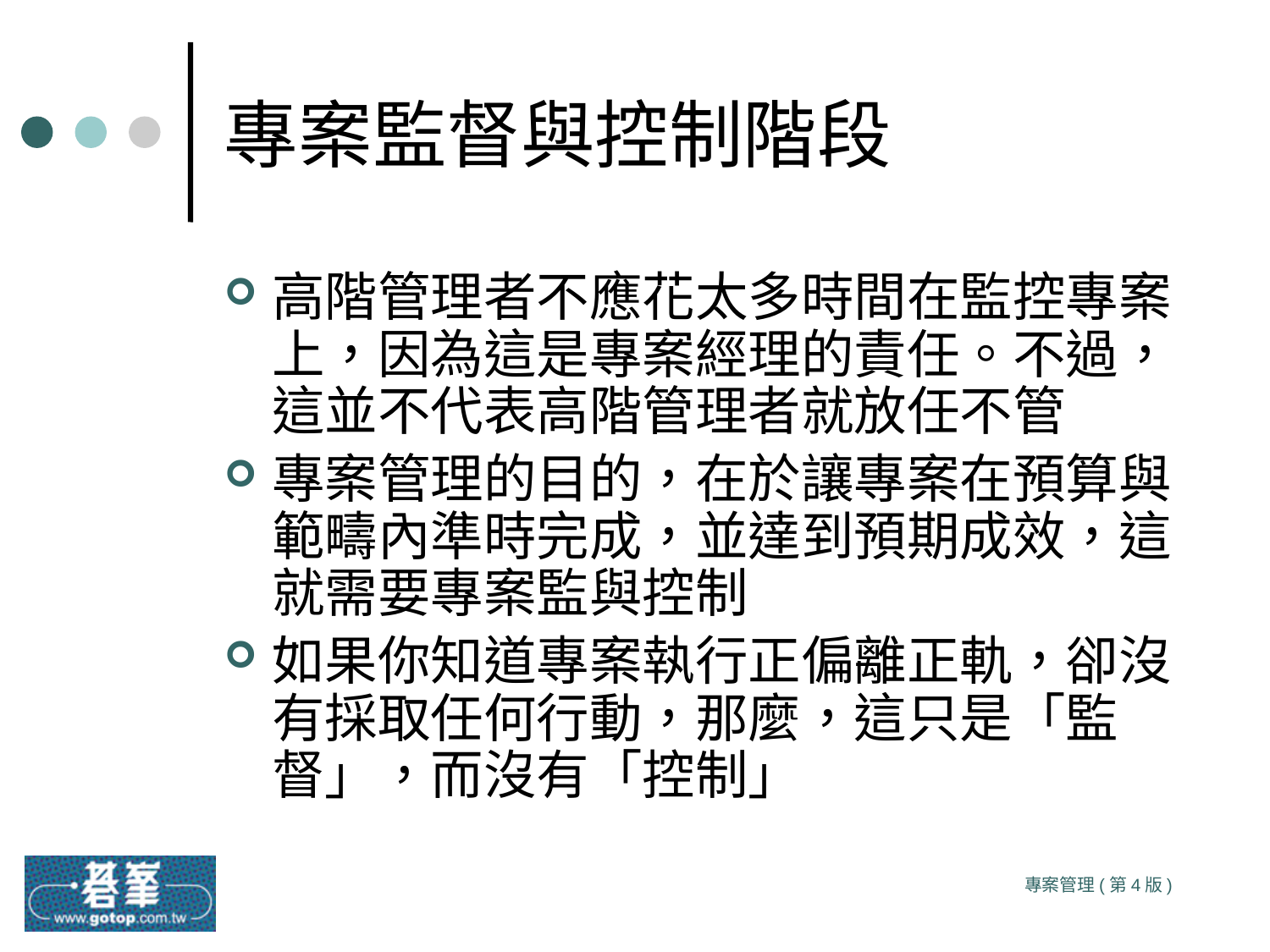

# 專案監督與控制階段
高階管理者不應花太多時間在監控專案上，因為這是專案經理的責任。不過，這並不代表高階管理者就放任不管
專案管理的目的，在於讓專案在預算與範疇內準時完成，並達到預期成效，這就需要專案監與控制
如果你知道專案執行正偏離正軌，卻沒有採取任何行動，那麼，這只是「監督」，而沒有「控制」
專案管理(第4版)